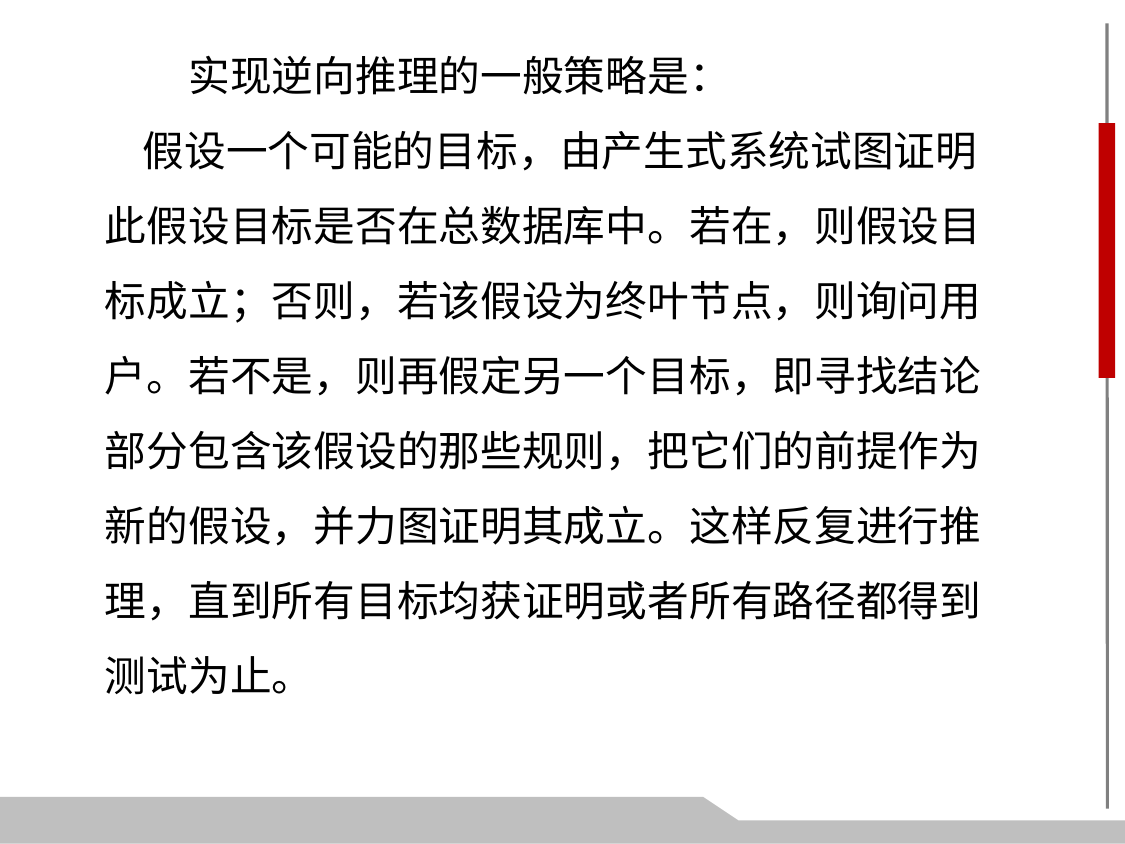

实现逆向推理的一般策略是：
   假设一个可能的目标，由产生式系统试图证明此假设目标是否在总数据库中。若在，则假设目标成立；否则，若该假设为终叶节点，则询问用户。若不是，则再假定另一个目标，即寻找结论部分包含该假设的那些规则，把它们的前提作为新的假设，并力图证明其成立。这样反复进行推理，直到所有目标均获证明或者所有路径都得到测试为止。